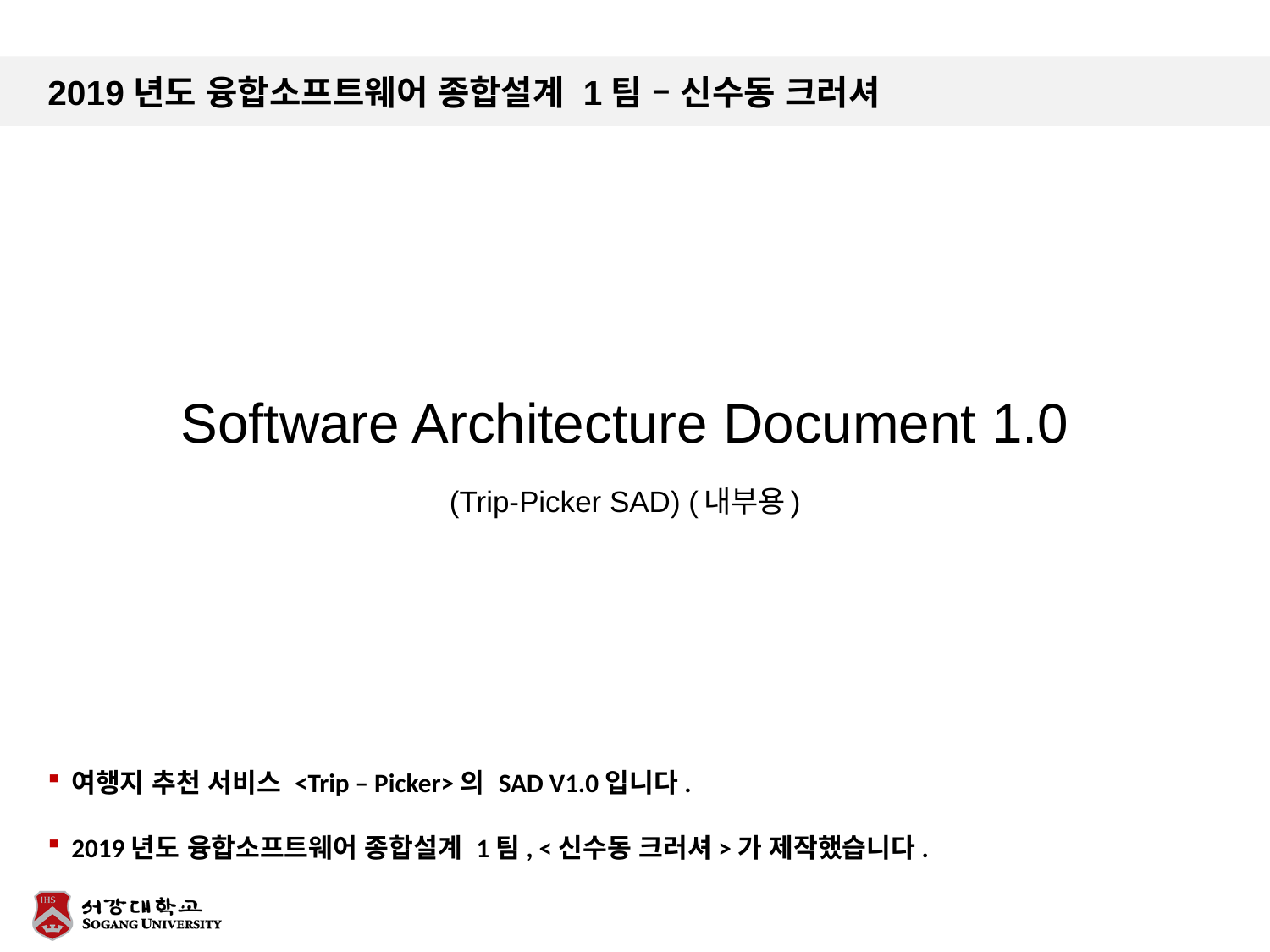

# 2019년도 융합소프트웨어 종합설계 1팀 – 신수동 크러셔
Software Architecture Document 1.0

(Trip-Picker SAD) (내부용)
여행지 추천 서비스 <Trip – Picker>의 SAD V1.0입니다.
2019년도 융합소프트웨어 종합설계 1팀, <신수동 크러셔>가 제작했습니다.